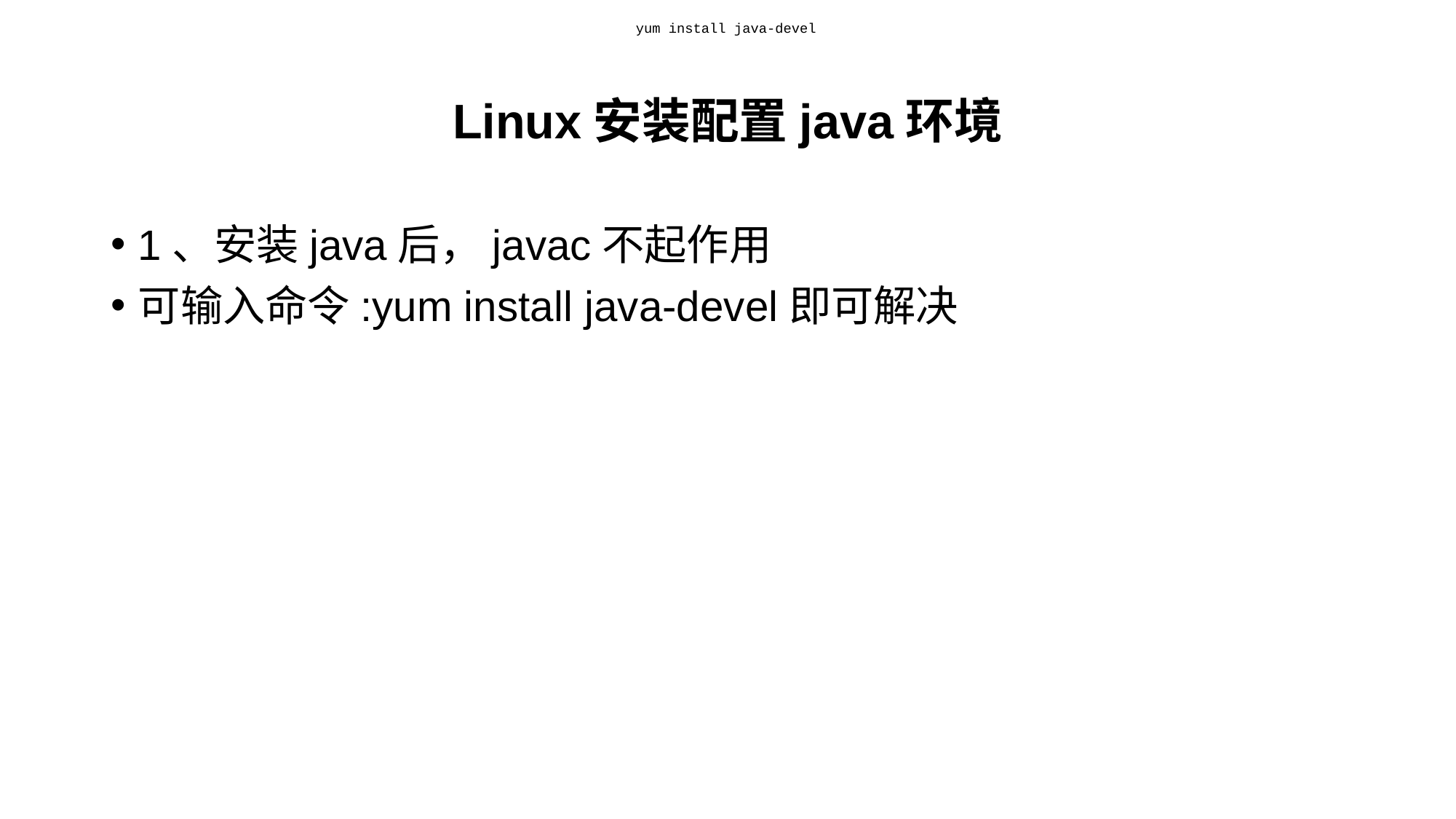

yum install java-devel
# Linux安装配置java环境
1、安装java后，javac不起作用
可输入命令:yum install java-devel即可解决